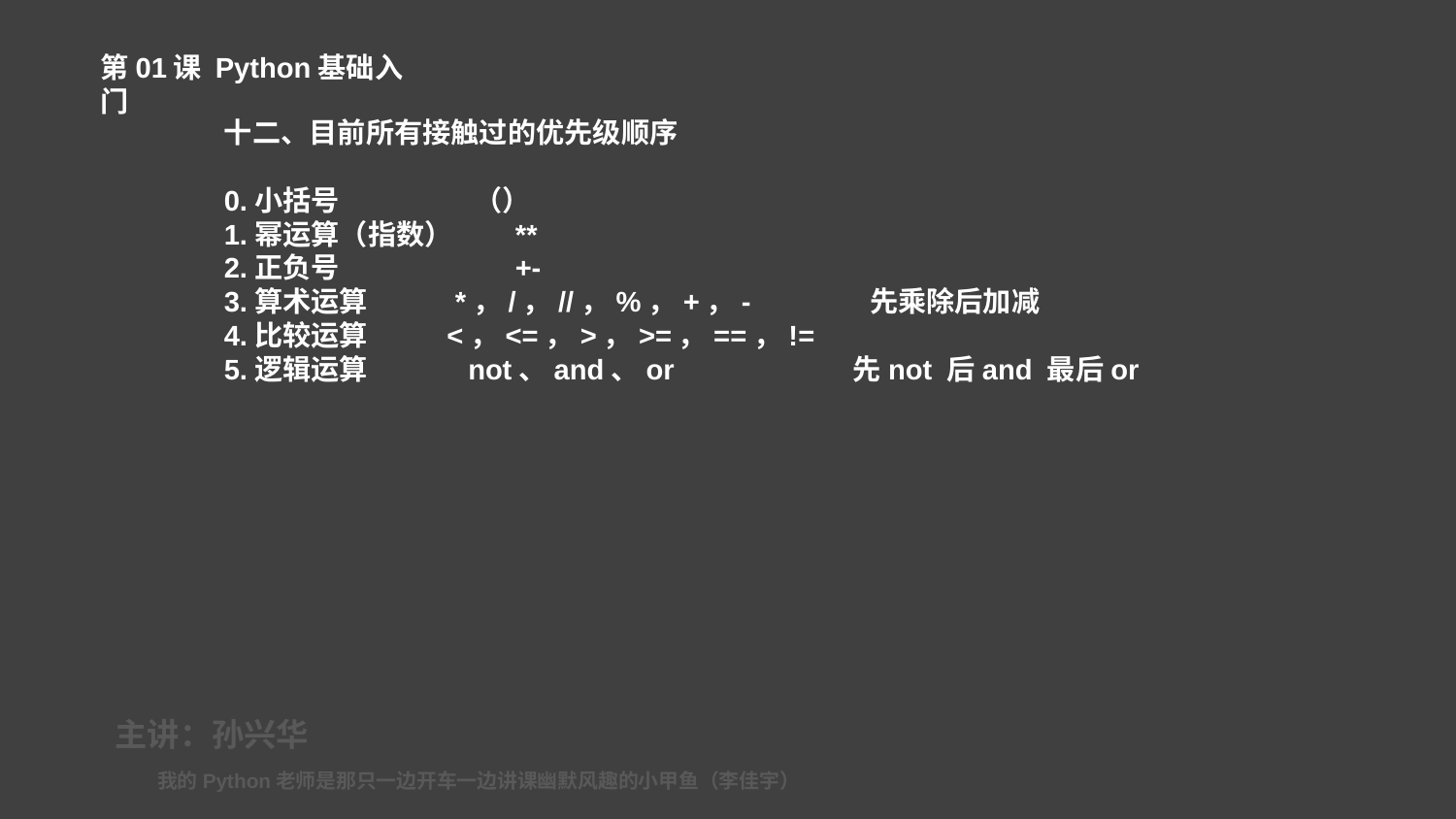

第01课 Python基础入门
十二、目前所有接触过的优先级顺序

0.小括号	                （）
1.幂运算（指数）	**
2.正负号		+-
3.算术运算	            *，/，//，%，+，-              先乘除后加减
4.比较运算           <，<=，>，>=，==，!=
5.逻辑运算	              not、and、or	     先not 后and 最后or